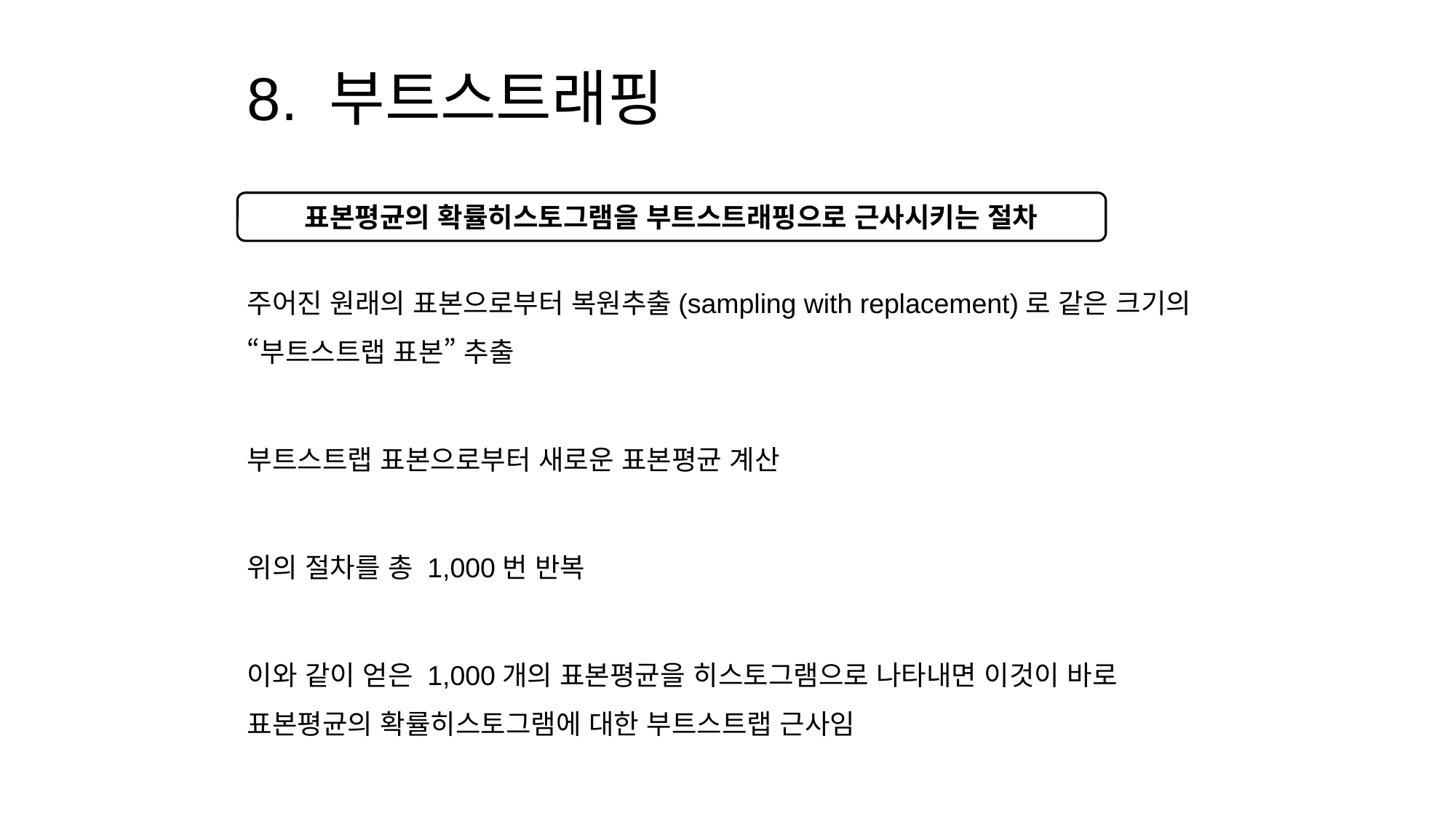

# 8. 부트스트래핑

주어진 원래의 표본으로부터 복원추출(sampling with replacement)로 같은 크기의 “부트스트랩 표본” 추출

부트스트랩 표본으로부터 새로운 표본평균 계산

위의 절차를 총 1,000번 반복

이와 같이 얻은 1,000개의 표본평균을 히스토그램으로 나타내면 이것이 바로 표본평균의 확률히스토그램에 대한 부트스트랩 근사임
표본평균의 확률히스토그램을 부트스트래핑으로 근사시키는 절차